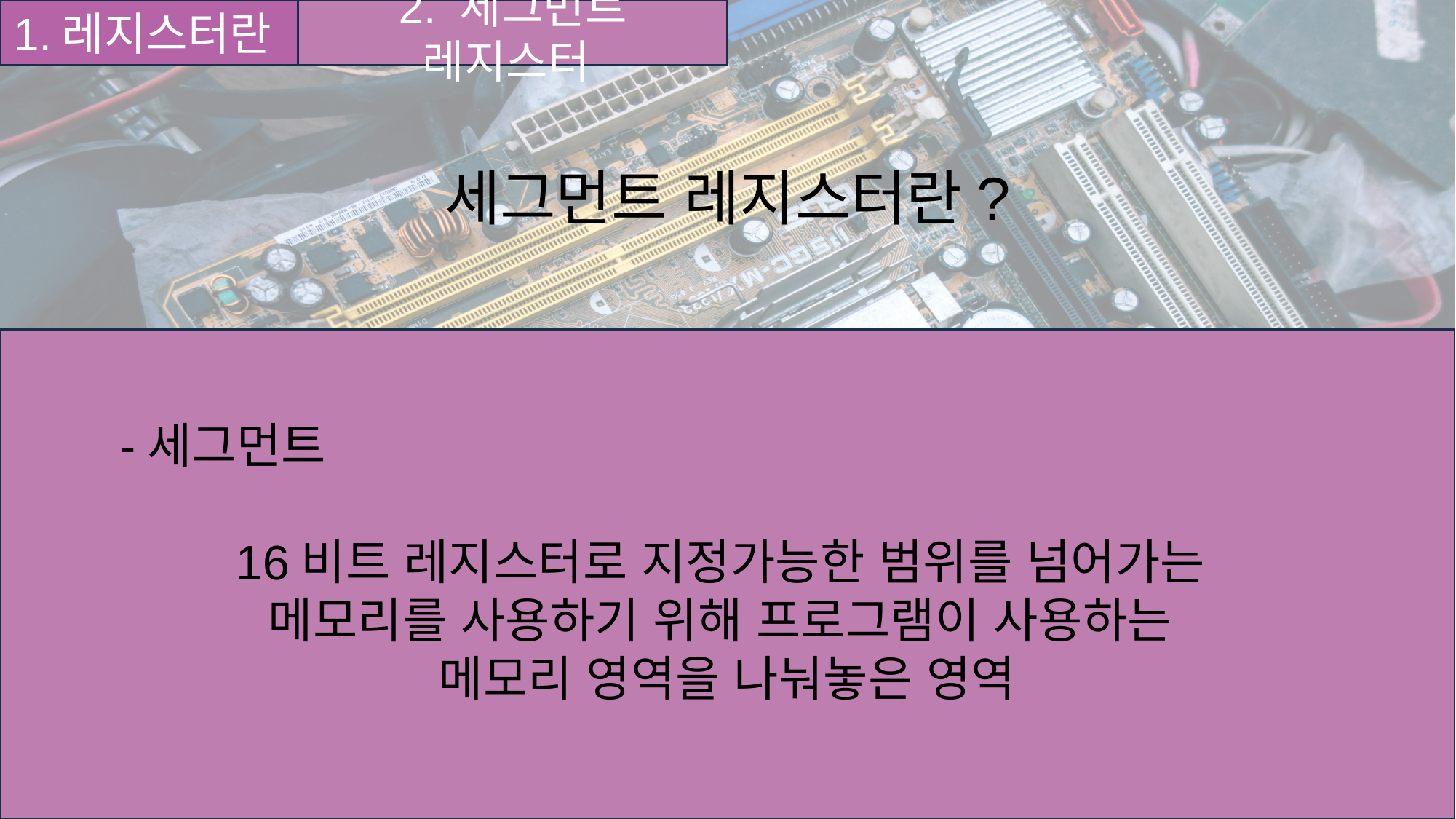

1.레지스터란
1.레지스터란
2. 세그먼트 레지스터
세그먼트 레지스터란?

-세그먼트

16비트 레지스터로 지정가능한 범위를 넘어가는
메모리를 사용하기 위해 프로그램이 사용하는
메모리 영역을 나눠놓은 영역